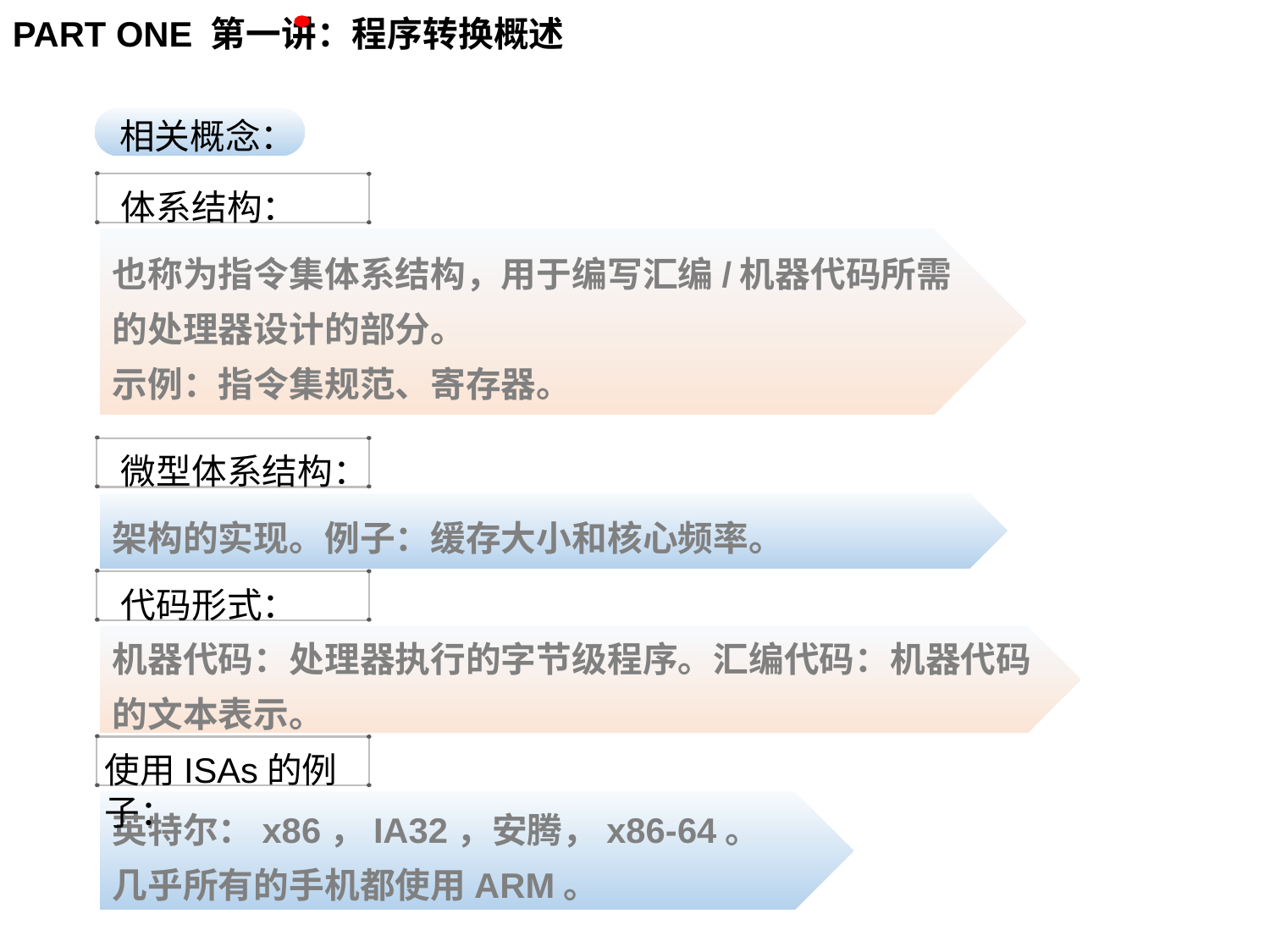

PART ONE 第一讲：程序转换概述

相关概念：

体系结构：
也称为指令集体系结构，用于编写汇编/机器代码所需的处理器设计的部分。
示例：指令集规范、寄存器。

微型体系结构：
架构的实现。例子：缓存大小和核心频率。

代码形式：
机器代码：处理器执行的字节级程序。汇编代码：机器代码的文本表示。

使用ISAs的例子：
英特尔：x86，IA32，安腾，x86-64。
几乎所有的手机都使用ARM。